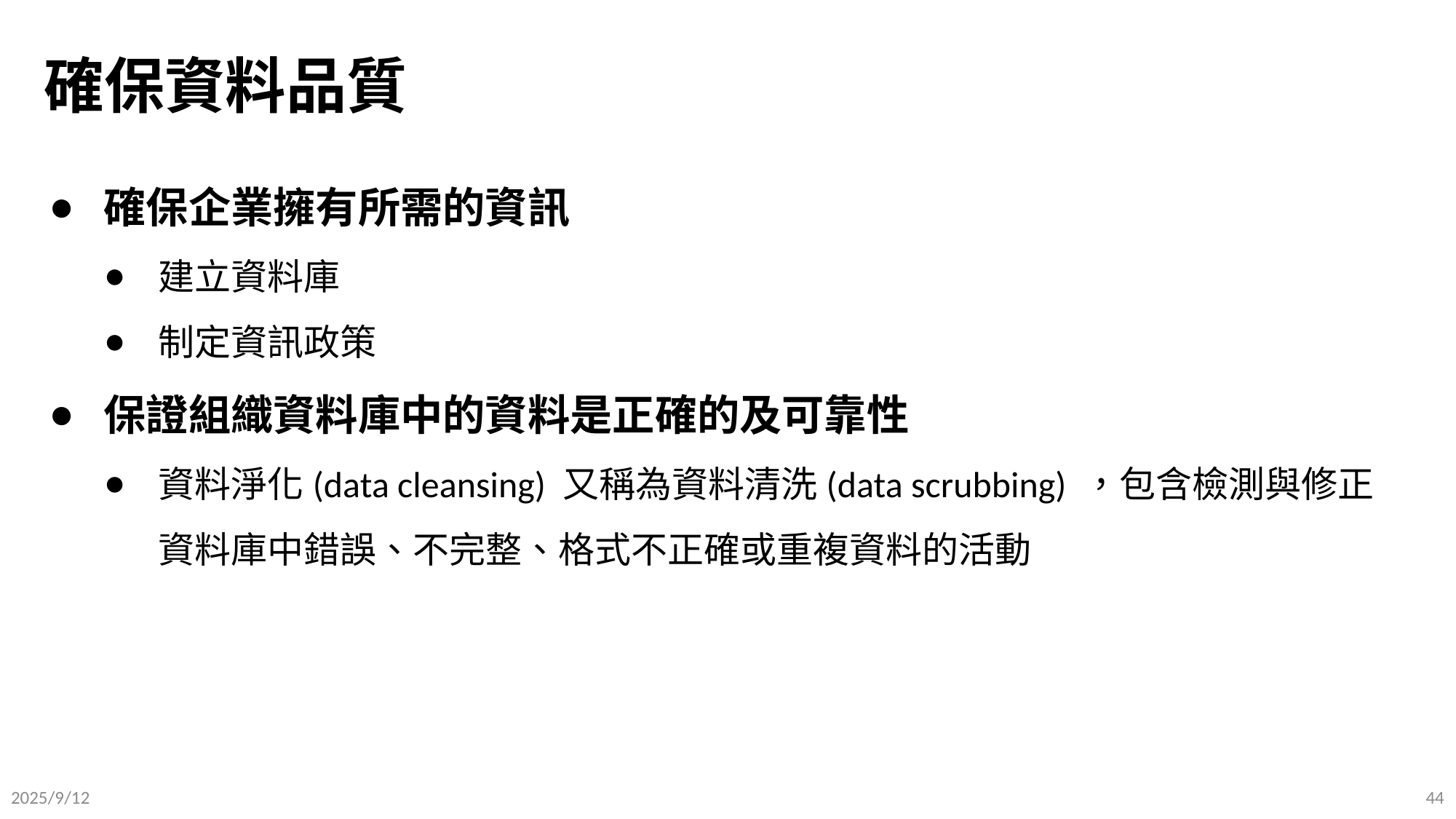

# 確保資料品質
確保企業擁有所需的資訊
建立資料庫
制定資訊政策
保證組織資料庫中的資料是正確的及可靠性
資料淨化(data cleansing) 又稱為資料清洗(data scrubbing) ，包含檢測與修正資料庫中錯誤、不完整、格式不正確或重複資料的活動
2025/9/12
44